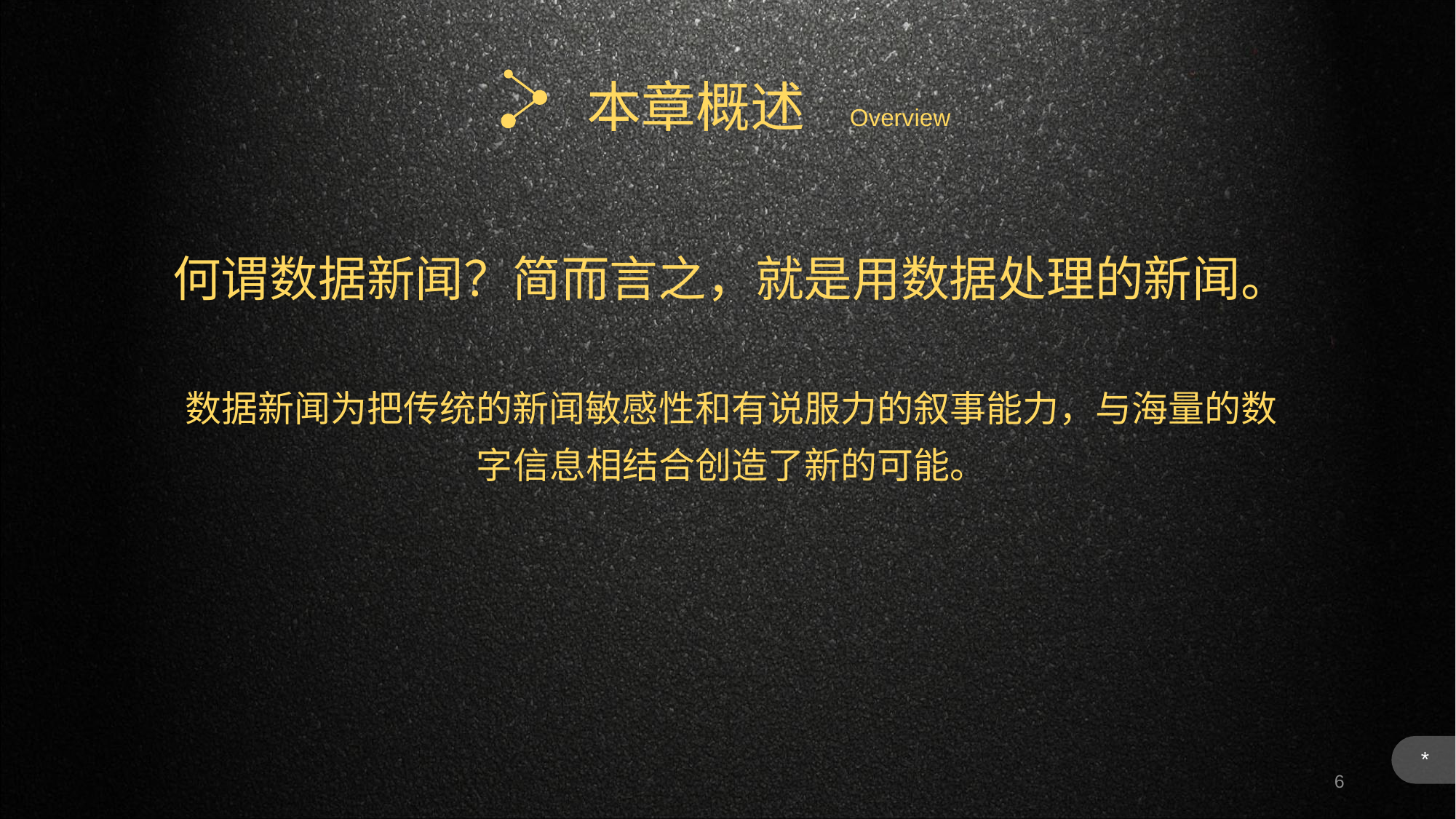

本章概述

      Overview

何谓数据新闻？简而言之，就是用数据处理的新闻。

数据新闻为把传统的新闻敏感性和有说服力的叙事能力，与海量的数字信息相结合创造了新的可能。

*
6